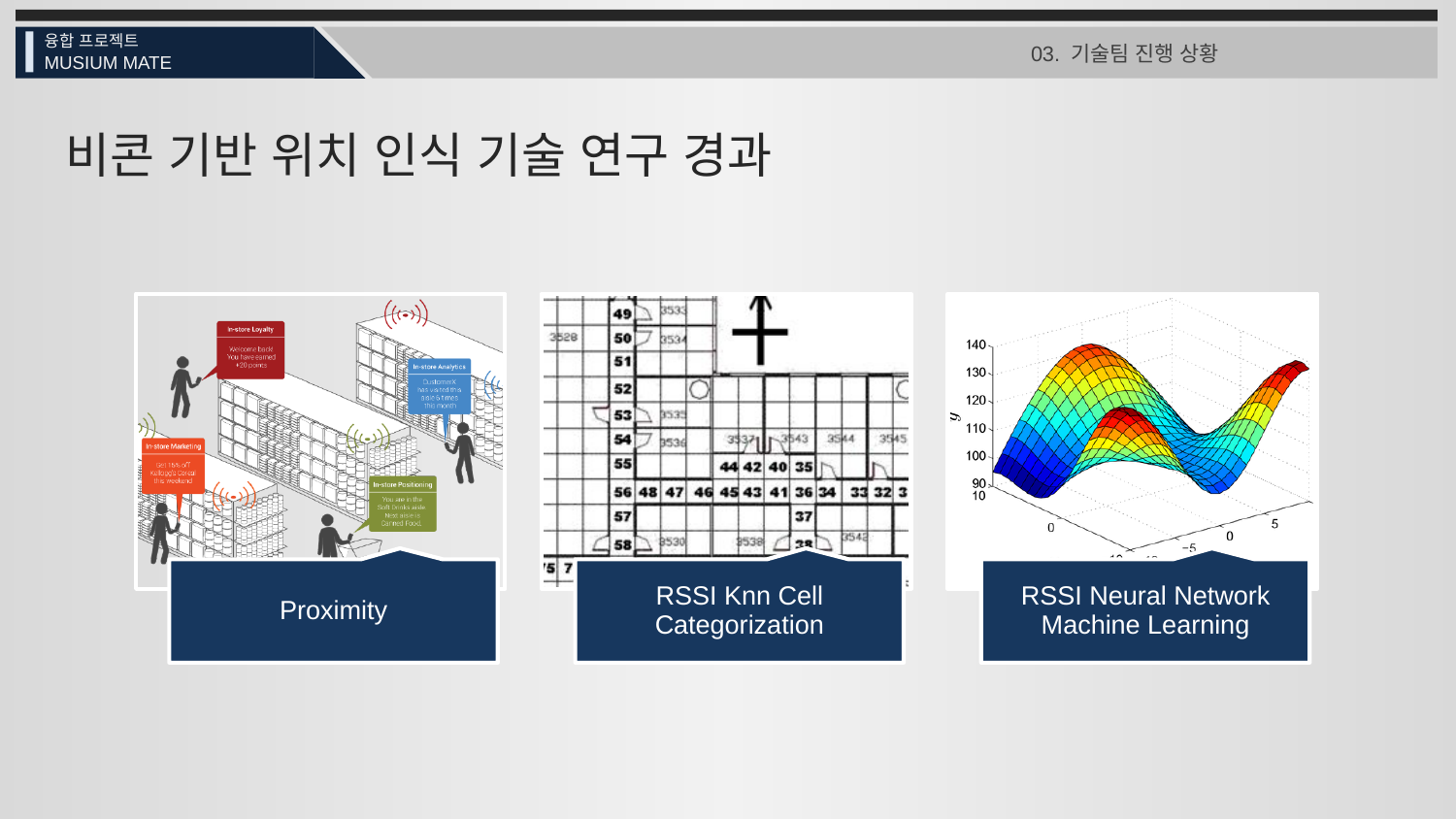

융합 프로젝트

03. 기술팀 진행 상황
MUSIUM MATE
비콘 기반 위치 인식 기술 연구 경과

Proximity
RSSI Knn Cell Categorization
RSSI Neural Network Machine Learning